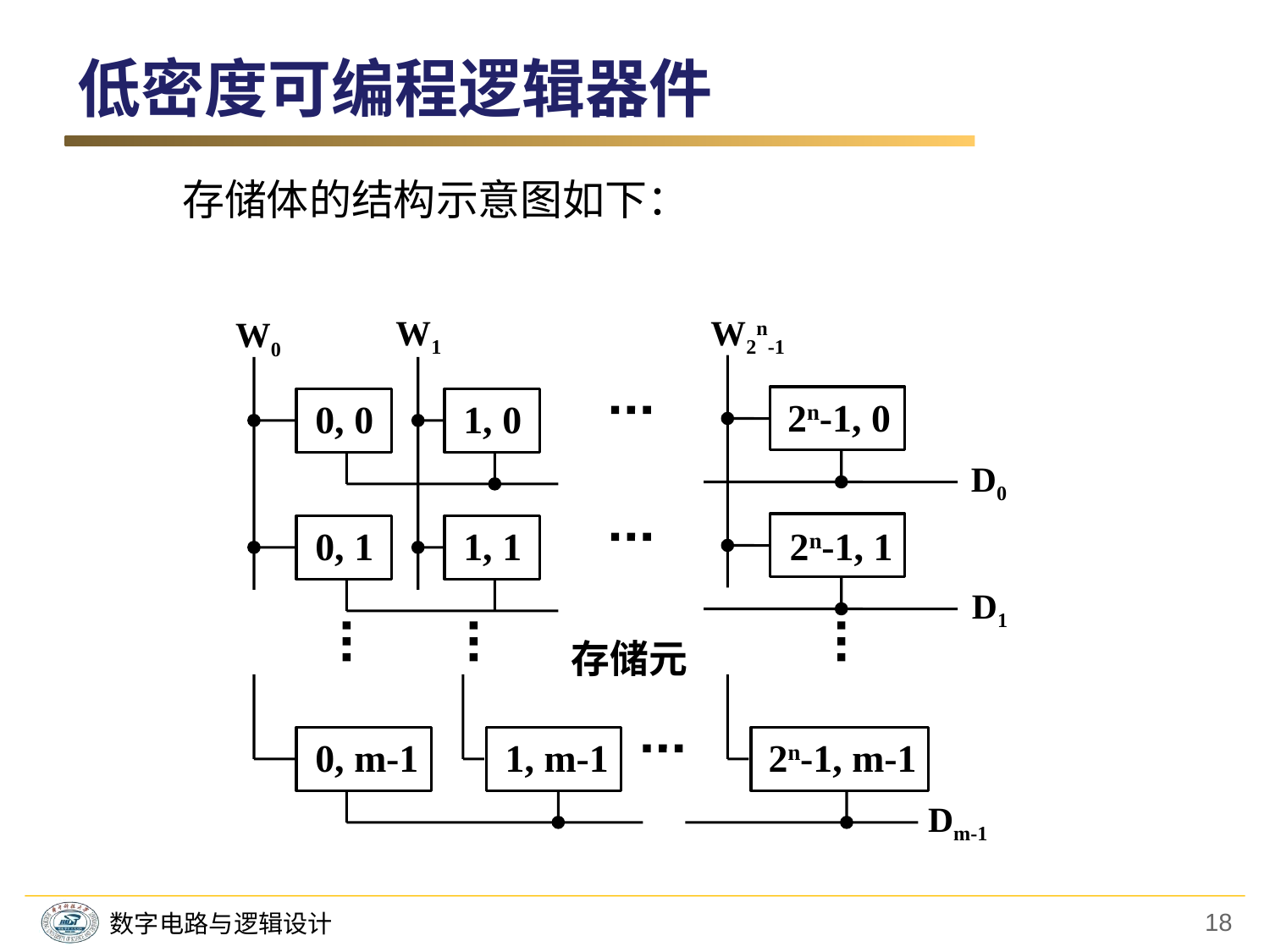

低密度可编程逻辑器件
存储体的结构示意图如下：
W1
W0

0, 0

1, 0

0, 1

1, 1

W2n-1

2n-1, 0

D0

2n-1, 1

D1

存储元

0, m-1

1, m-1

2n-1, m-1

Dm-1

18
数字电路与逻辑设计